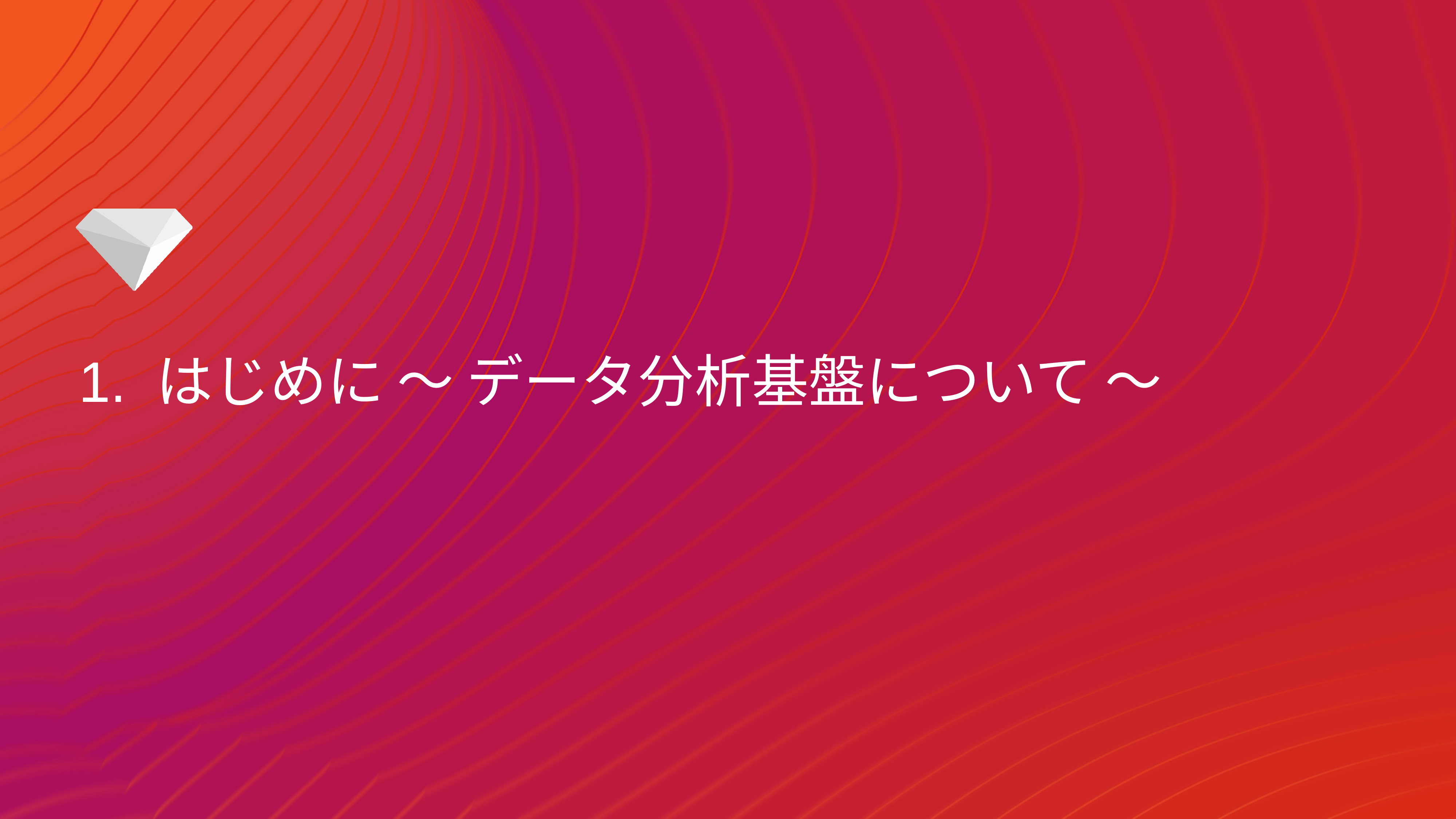

# 1. はじめに 〜 データ分析基盤について 〜
5